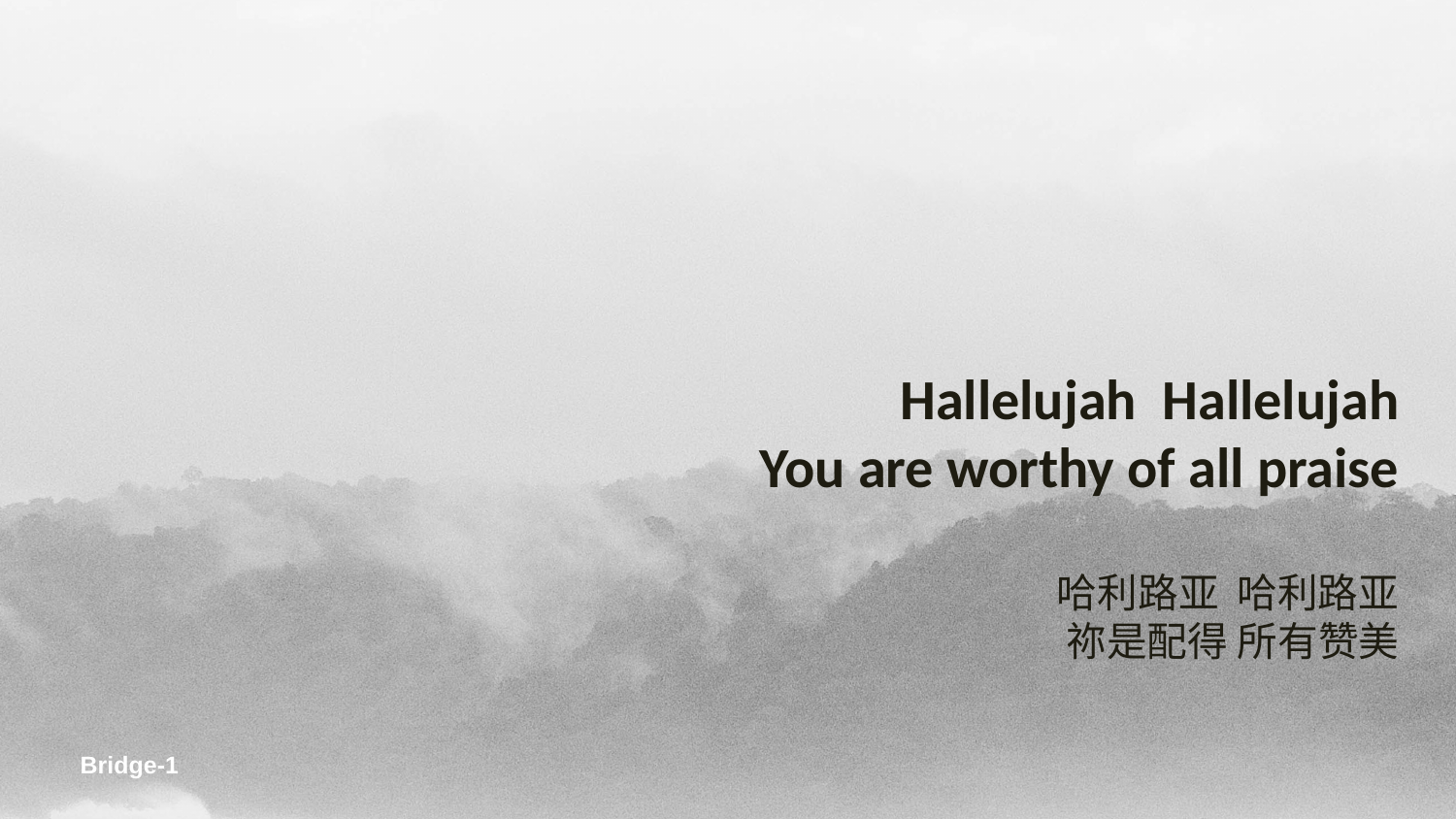

Hallelujah  Hallelujah
You are worthy of all praise

哈利路亚  哈利路亚
祢是配得 所有赞美

Bridge-1